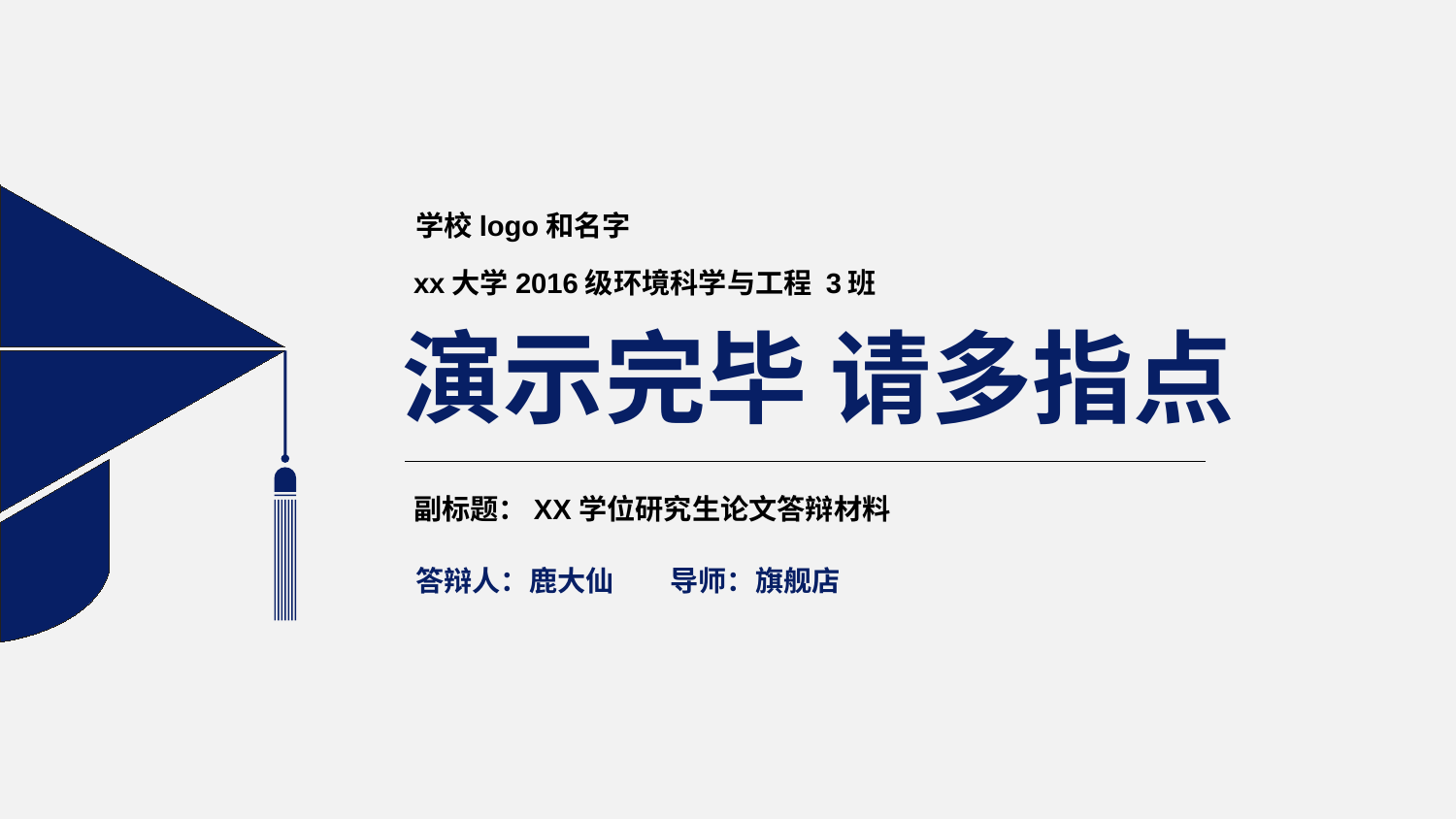

学校logo和名字
xx大学2016级环境科学与工程 3班
演示完毕 请多指点

副标题：XX学位研究生论文答辩材料
答辩人：鹿大仙
导师：旗舰店